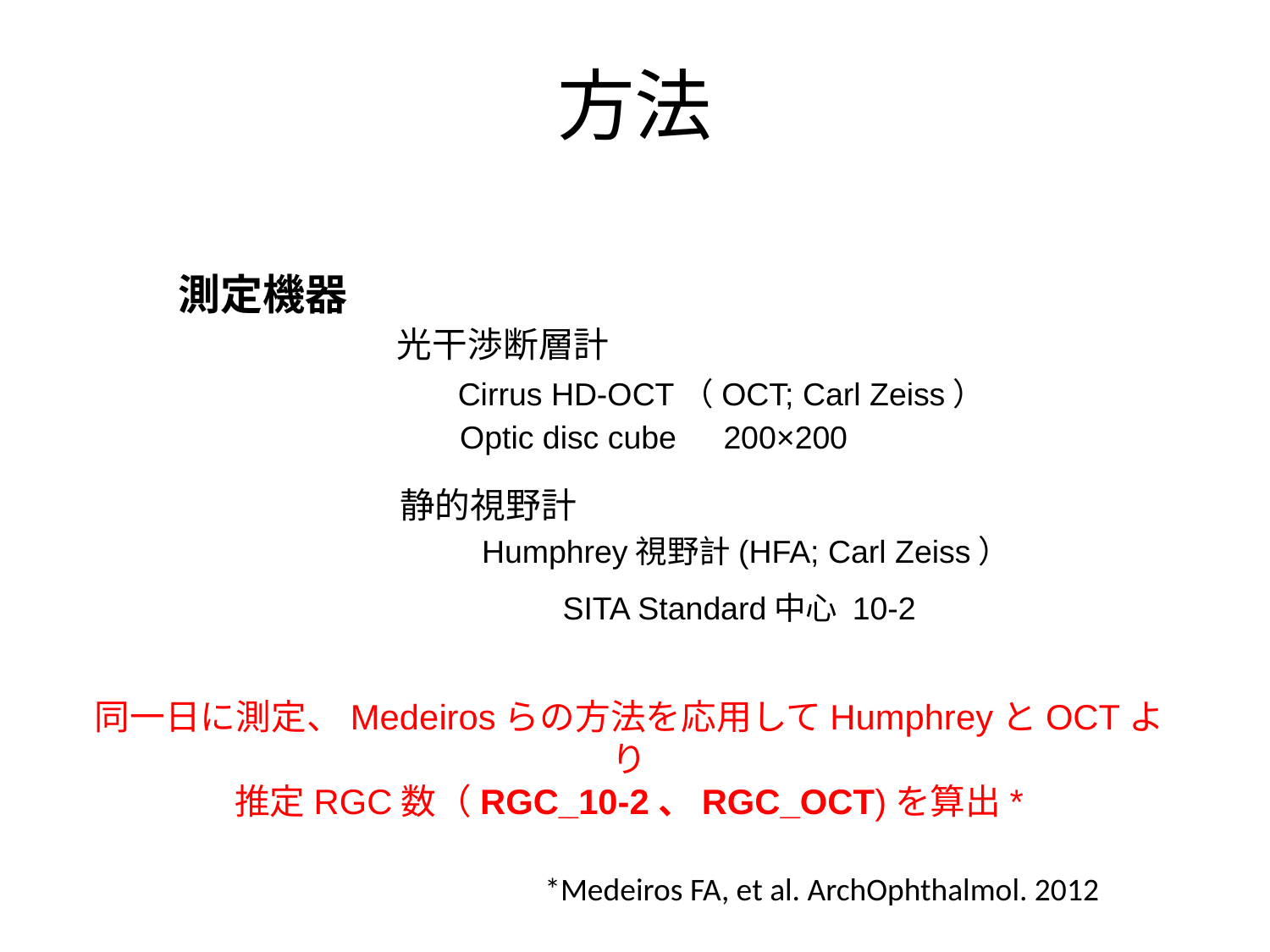

方法
測定機器
光干渉断層計
Cirrus HD-OCT（OCT; Carl Zeiss）
Optic disc cube　200×200
静的視野計
Humphrey視野計(HFA; Carl Zeiss）
SITA Standard中心 10-2
同一日に測定、Medeirosらの方法を応用してHumphreyとOCTより
推定RGC数（RGC_10-2、RGC_OCT)を算出*

*Medeiros FA, et al. ArchOphthalmol. 2012